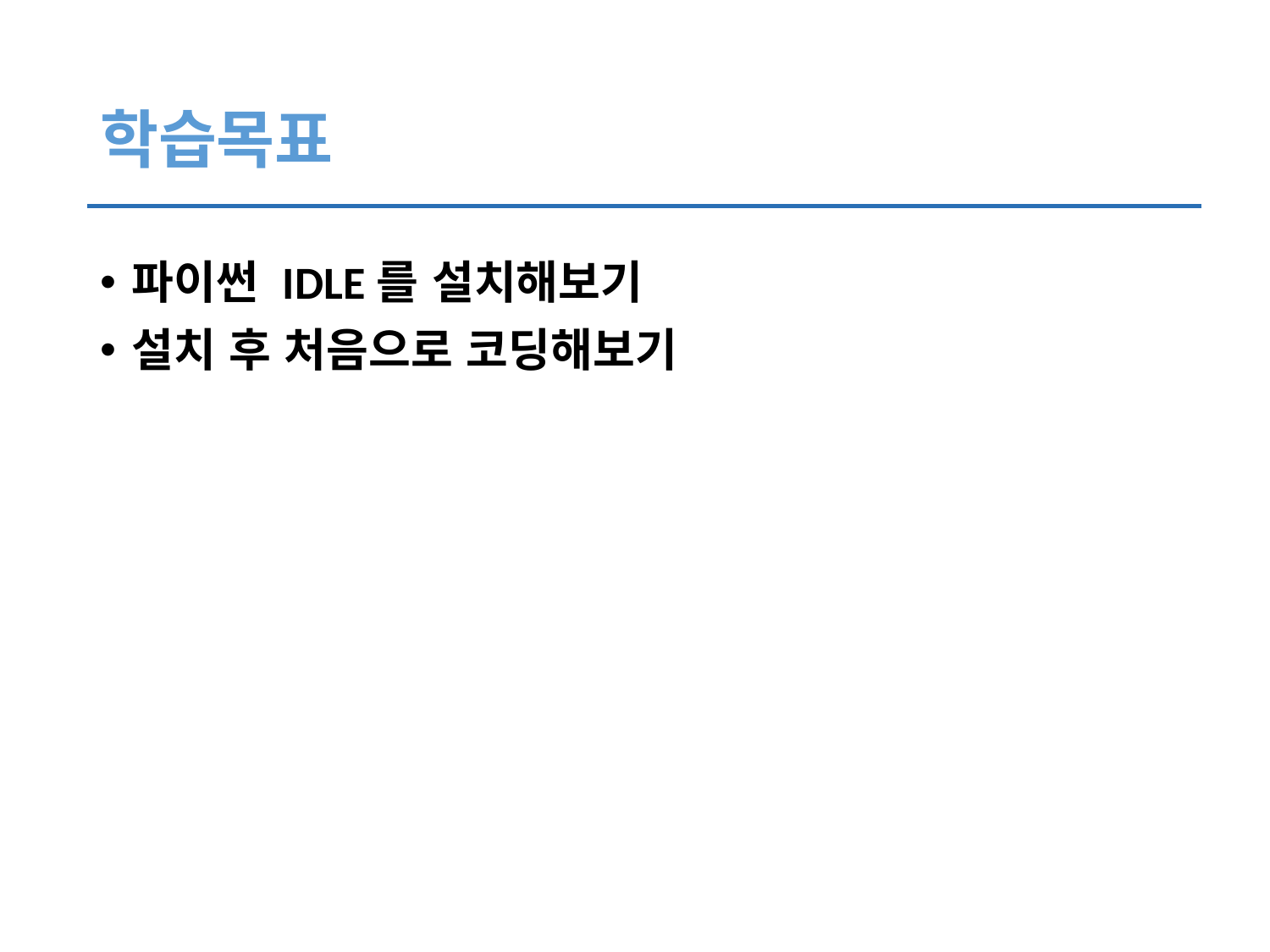

# 학습목표
파이썬 IDLE를 설치해보기
설치 후 처음으로 코딩해보기